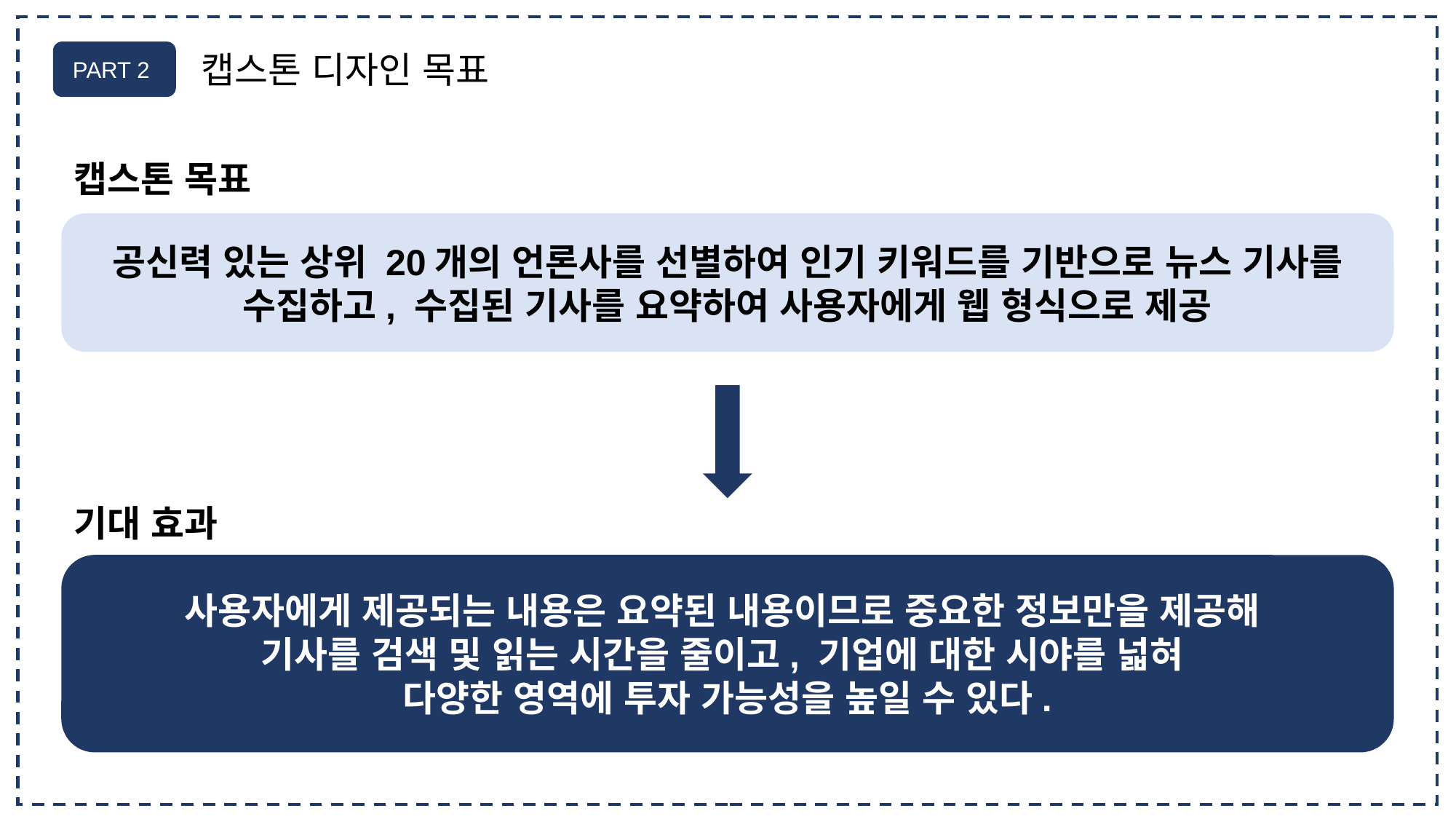

PART 2
캡스톤 디자인 목표
캡스톤 목표
공신력 있는 상위 20개의 언론사를 선별하여 인기 키워드를 기반으로 뉴스 기사를
수집하고, 수집된 기사를 요약하여 사용자에게 웹 형식으로 제공

기대 효과
사용자에게 제공되는 내용은 요약된 내용이므로 중요한 정보만을 제공해
기사를 검색 및 읽는 시간을 줄이고, 기업에 대한 시야를 넓혀
다양한 영역에 투자 가능성을 높일 수 있다.